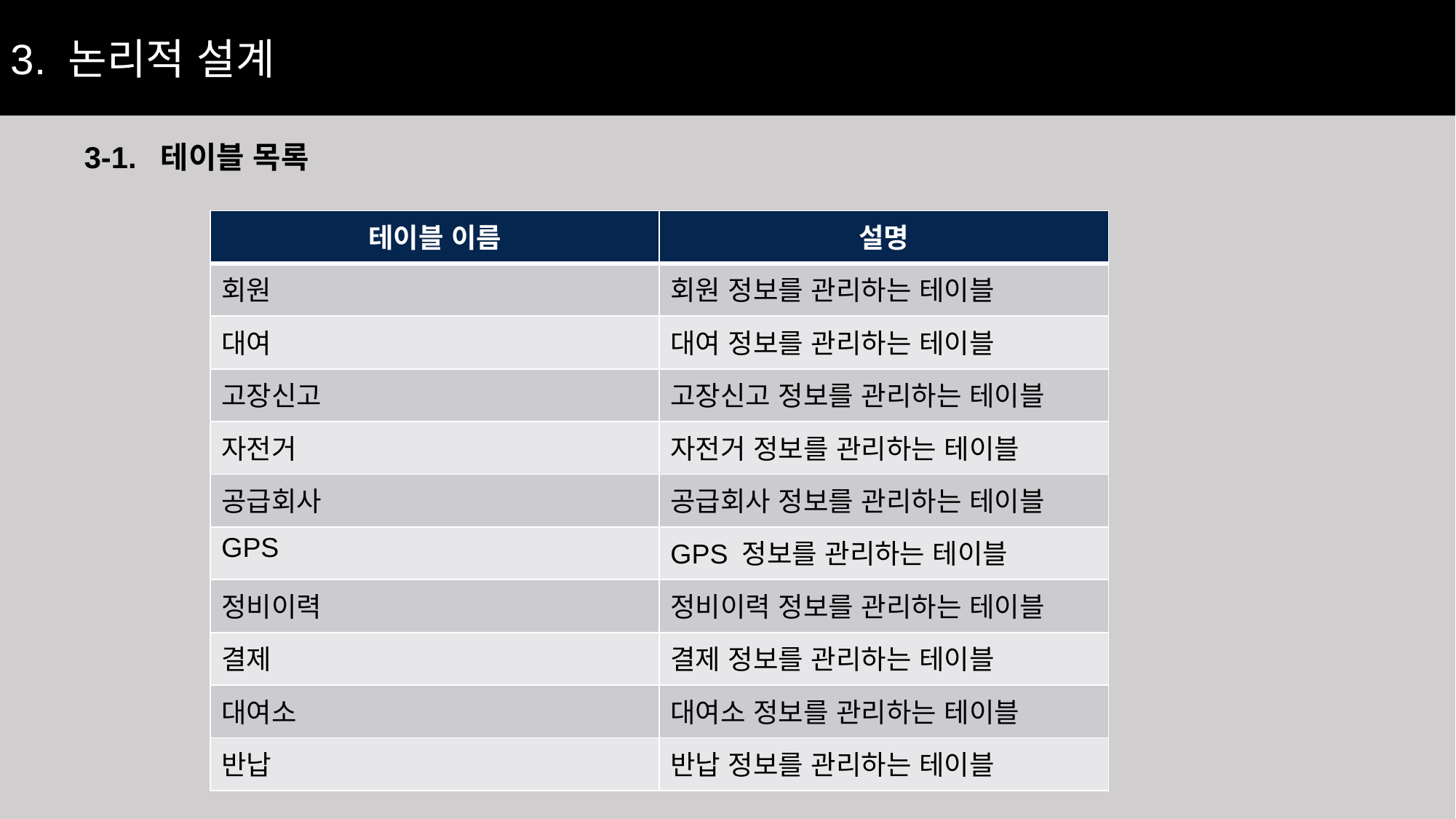

3. 논리적 설계
Part 3
3-1.  테이블 목록
| 테이블 이름 | 설명 |
| --- | --- |
| 회원 | 회원 정보를 관리하는 테이블 |
| 대여 | 대여 정보를 관리하는 테이블 |
| 고장신고 | 고장신고 정보를 관리하는 테이블 |
| 자전거 | 자전거 정보를 관리하는 테이블 |
| 공급회사 | 공급회사 정보를 관리하는 테이블 |
| GPS | GPS 정보를 관리하는 테이블 |
| 정비이력 | 정비이력 정보를 관리하는 테이블 |
| 결제 | 결제 정보를 관리하는 테이블 |
| 대여소 | 대여소 정보를 관리하는 테이블 |
| 반납 | 반납 정보를 관리하는 테이블 |
30